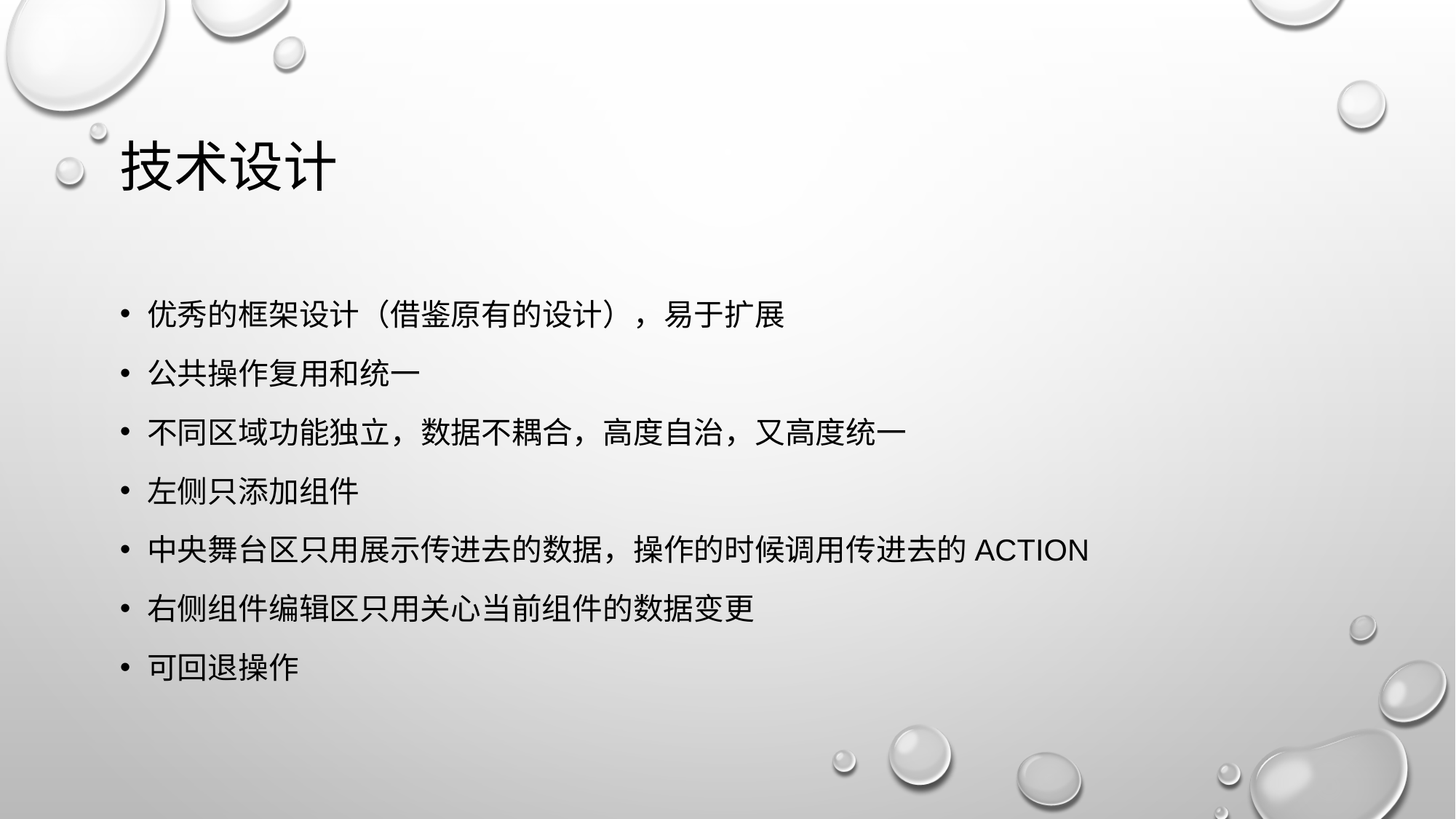

# 技术设计
优秀的框架设计（借鉴原有的设计），易于扩展
公共操作复用和统一
不同区域功能独立，数据不耦合，高度自治，又高度统一
左侧只添加组件
中央舞台区只用展示传进去的数据，操作的时候调用传进去的action
右侧组件编辑区只用关心当前组件的数据变更
可回退操作